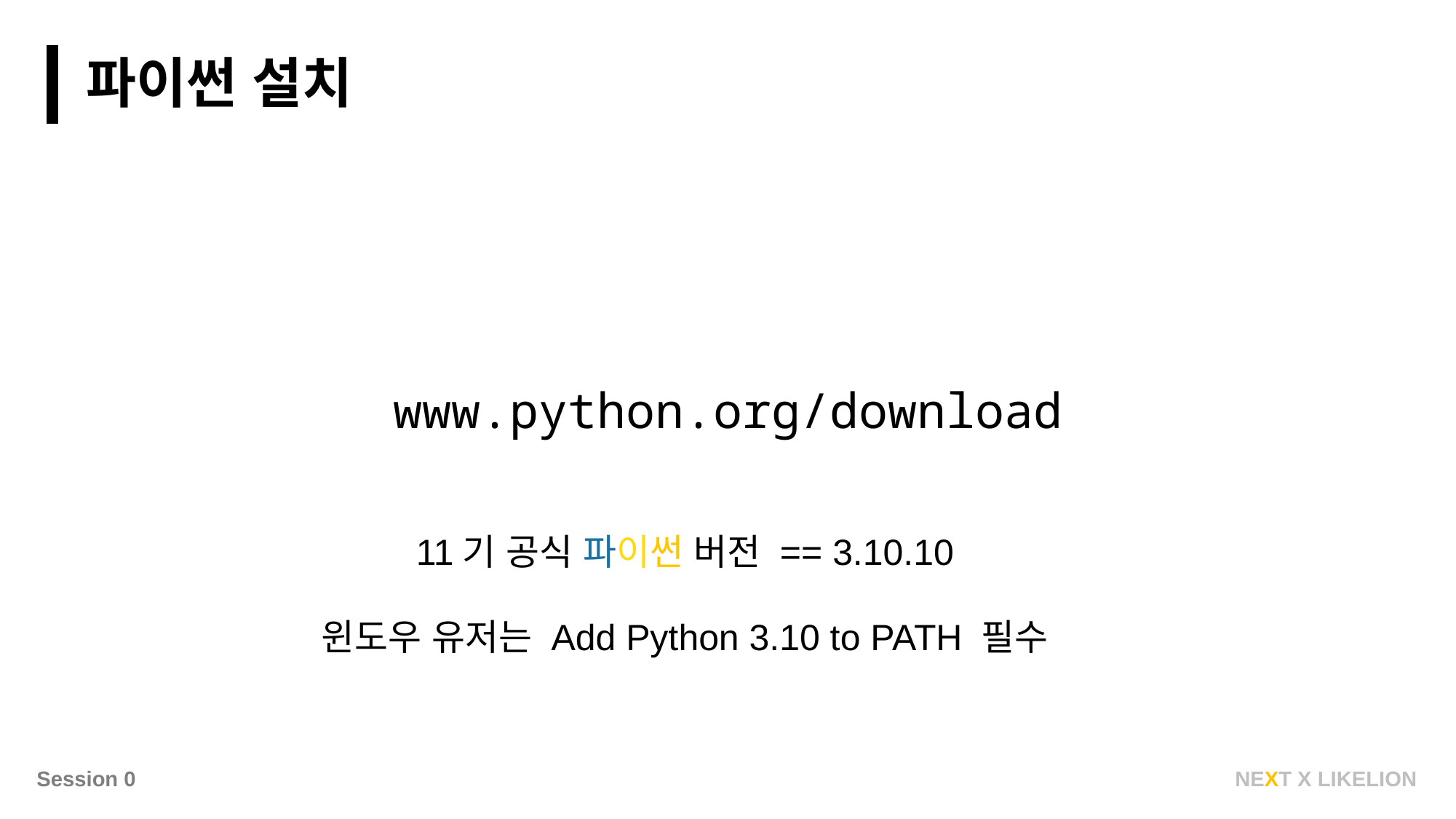

파이썬 설치

www.python.org/download
11기 공식 파이썬 버전 == 3.10.10
윈도우 유저는 Add Python 3.10 to PATH 필수
NEXT X LIKELION
Session 0